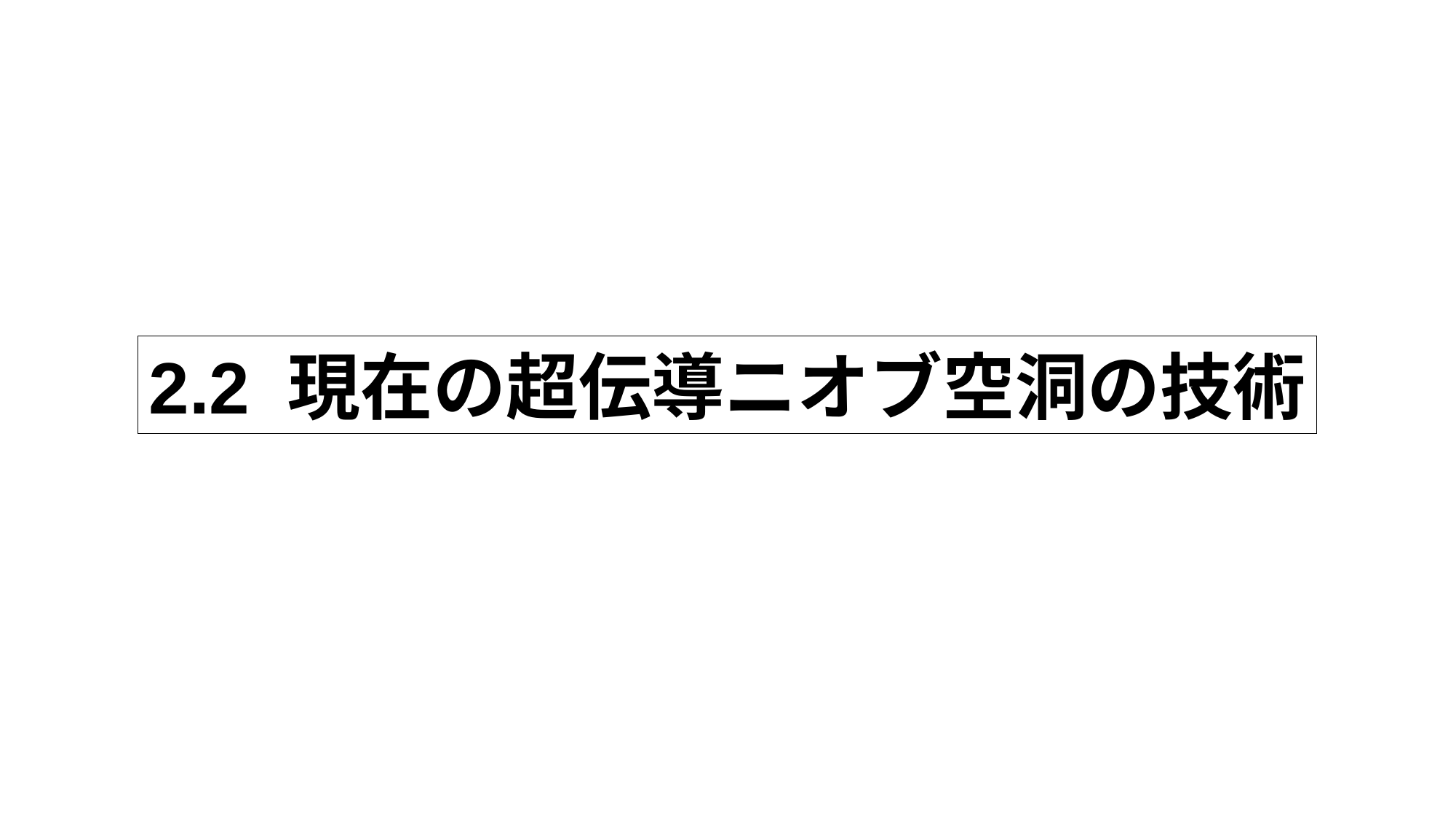

1: 5分
2.1: 5-6分
2.2: 5分
2.2 現在の超伝導ニオブ空洞の技術